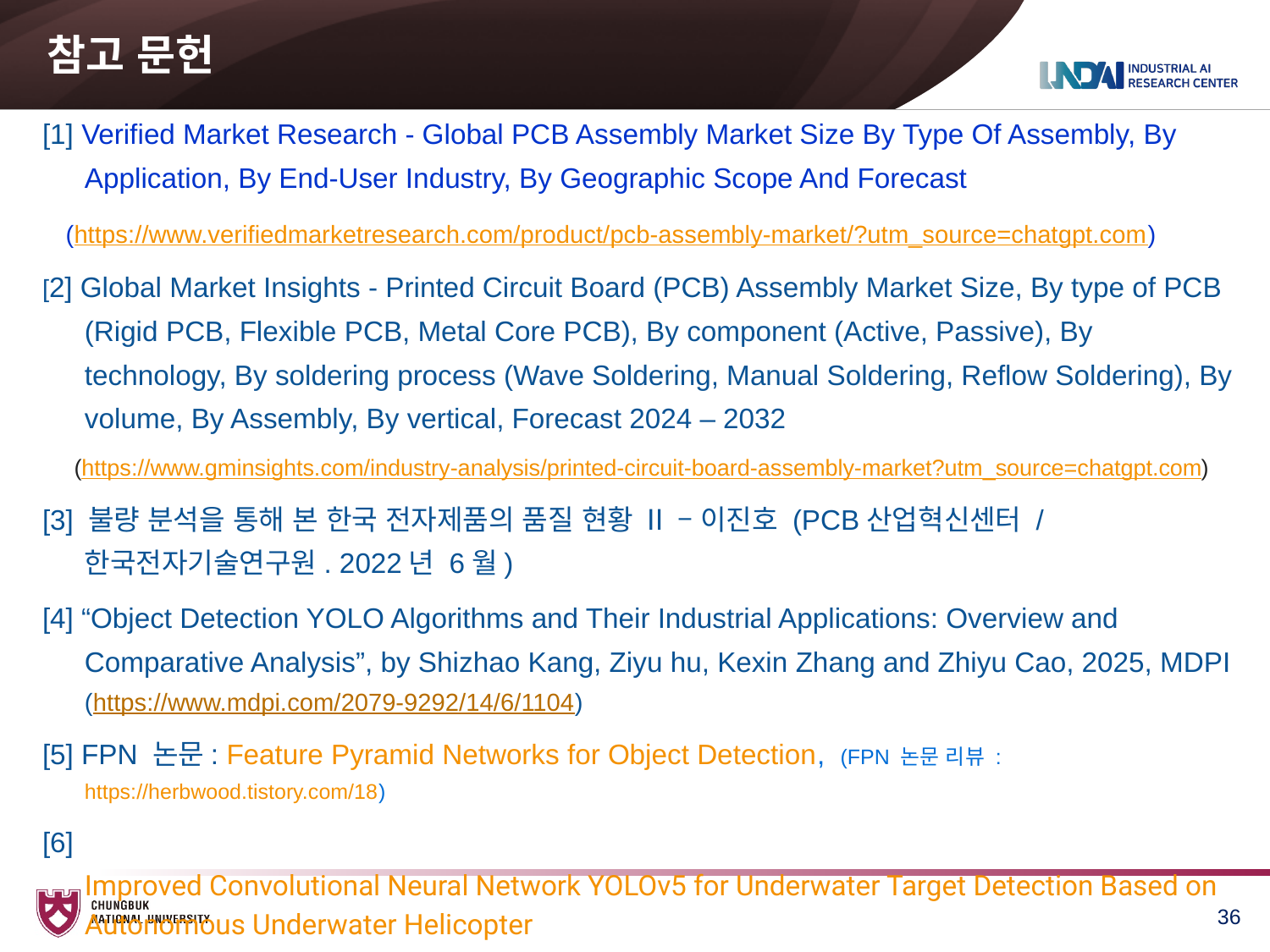

# 참고 문헌
[1] Verified Market Research - Global PCB Assembly Market Size By Type Of Assembly, By Application, By End-User Industry, By Geographic Scope And Forecast
   (https://www.verifiedmarketresearch.com/product/pcb-assembly-market/?utm_source=chatgpt.com)
[2] Global Market Insights - Printed Circuit Board (PCB) Assembly Market Size, By type of PCB (Rigid PCB, Flexible PCB, Metal Core PCB), By component (Active, Passive), By technology, By soldering process (Wave Soldering, Manual Soldering, Reflow Soldering), By volume, By Assembly, By vertical, Forecast 2024 – 2032
     (https://www.gminsights.com/industry-analysis/printed-circuit-board-assembly-market?utm_source=chatgpt.com)
[3] 불량 분석을 통해 본 한국 전자제품의 품질 현황 Ⅱ – 이진호 (PCB산업혁신센터 / 한국전자기술연구원. 2022년 6월)
[4] “Object Detection YOLO Algorithms and Their Industrial Applications: Overview and Comparative Analysis”, by Shizhao Kang, Ziyu hu, Kexin Zhang and Zhiyu Cao, 2025, MDPI (https://www.mdpi.com/2079-9292/14/6/1104)
[5] FPN 논문: Feature Pyramid Networks for Object Detection,  (FPN 논문 리뷰 : https://herbwood.tistory.com/18)
[6] Improved Convolutional Neural Network YOLOv5 for Underwater Target Detection Based on Autonomous Underwater Helicopter